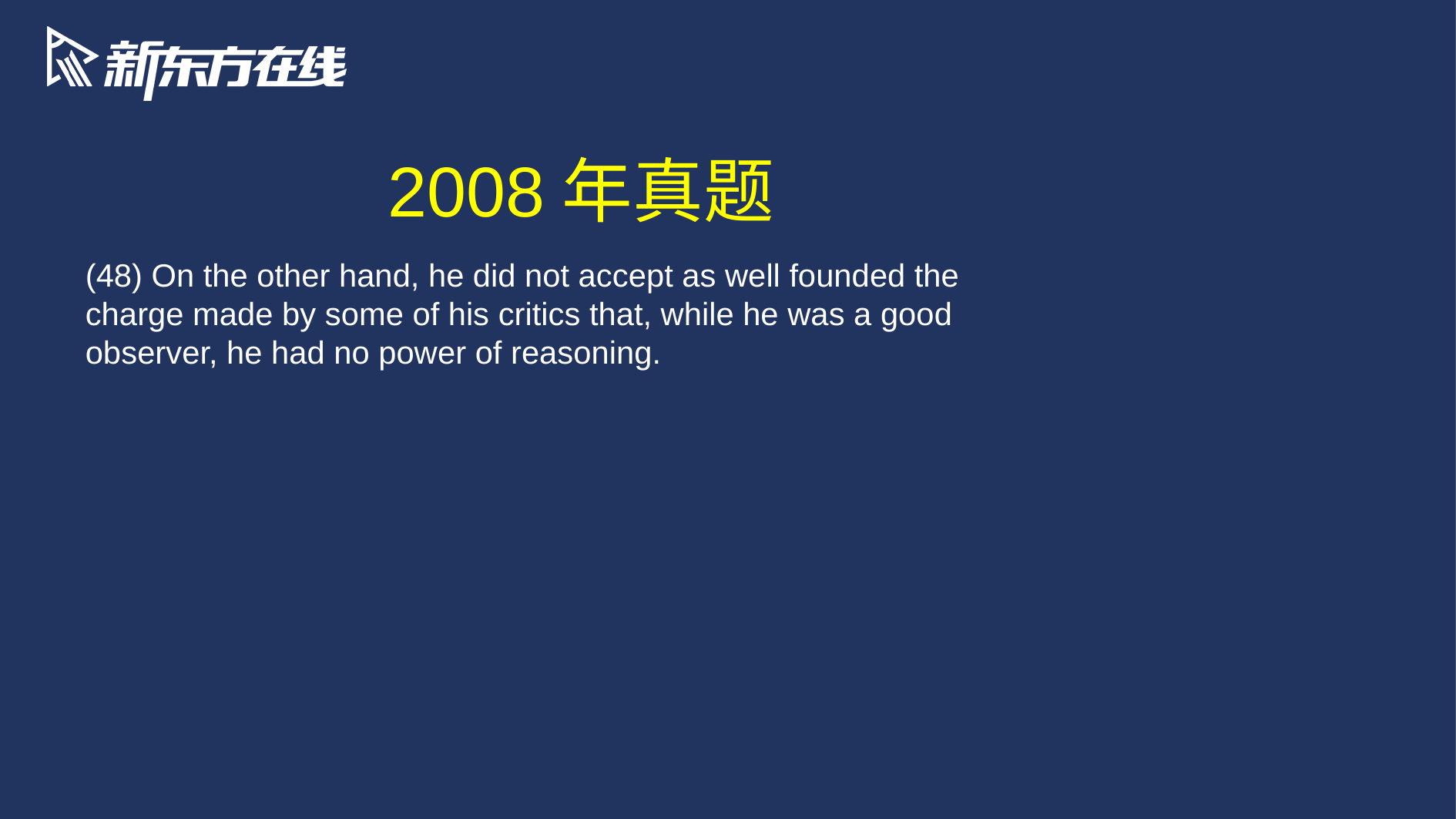

2008年真题

(48) On the other hand, he did not accept as well founded the charge made by some of his critics that, while he was a good observer, he had no power of reasoning.